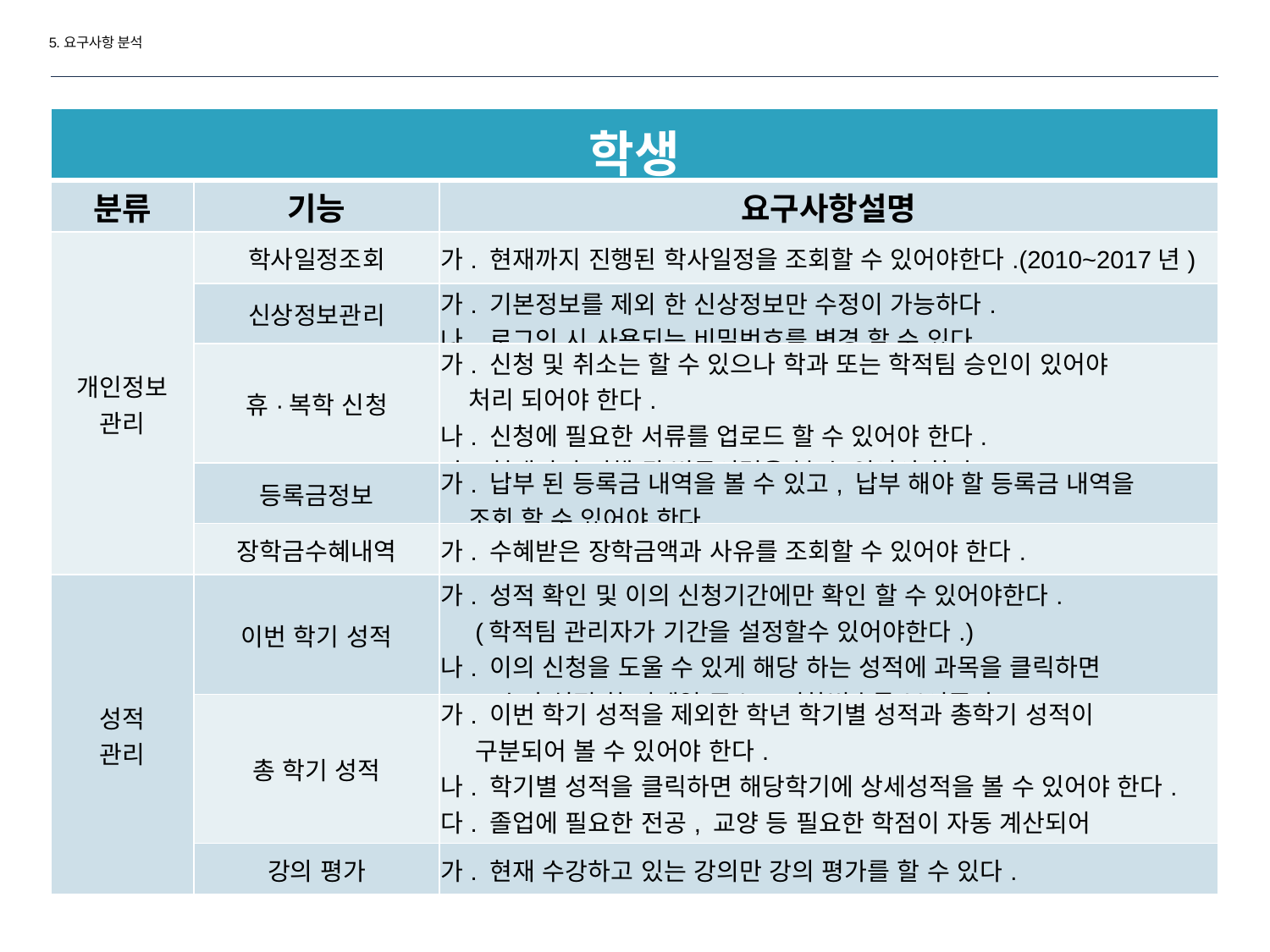

5.요구사항 분석
| 공통 |  |  |
| --- | --- | --- |
| 분류 | 기능 | 요구사항 설명 |
| 회원 관리 | 로그인 | 가. 회원가입이 별도로 없어 최초 비밀번호는 생년월일로 설정하여야 한다. 나. 로그인 시 부여된 코드에 따라 로그인후 보여지는 페이지의 기능이 달라야한다.(학생, 교수, 직원에 필요한 기능) |
|  | 아이디찾기(학번) | 가. 휴대폰, 이메일 인증 등으로 찾을 수 있어야 한다. |
|  | 비밀번호찾기 |  |
| SMS 기능 | SMS 전송 | 가. 목적에 따른 양식이 제공되어야 한다. 나. 목적에 따른 전송 대상이 제공되어야 한다. |
| 학생 |  |  |
| --- | --- | --- |
| 분류 | 기능 | 요구사항설명 |
| 개인정보 관리 | 학사일정조회 | 가. 현재까지 진행된 학사일정을 조회할 수 있어야한다.(2010~2017년) |
|  | 신상정보관리 | 가. 기본정보를 제외 한 신상정보만 수정이 가능하다. 나. 로그인 시 사용되는 비밀번호를 변경 할 수 있다. |
|  | 휴·복학 신청 | 가. 신청 및 취소는 할 수 있으나 학과 또는 학적팀 승인이 있어야 처리 되어야 한다. 나. 신청에 필요한 서류를 업로드 할 수 있어야 한다. 다. 현재까지 진행 된 변동이력을 볼 수 있어야 한다. |
|  | 등록금정보 | 가. 납부 된 등록금 내역을 볼 수 있고, 납부 해야 할 등록금 내역을 조회 할 수 있어야 한다. |
|  | 장학금수혜내역 | 가. 수혜받은 장학금액과 사유를 조회할 수 있어야 한다. |
| 성적 관리 | 이번 학기 성적 | 가. 성적 확인 및 이의 신청기간에만 확인 할 수 있어야한다. (학적팀 관리자가 기간을 설정할수 있어야한다.) 나. 이의 신청을 도울 수 있게 해당 하는 성적에 과목을 클릭하면 교수가 설정 한 이메일 주소, 전화번호를 보여준다. |
|  | 총 학기 성적 | 가. 이번 학기 성적을 제외한 학년 학기별 성적과 총학기 성적이 구분되어 볼 수 있어야 한다. 나. 학기별 성적을 클릭하면 해당학기에 상세성적을 볼 수 있어야 한다. 다. 졸업에 필요한 전공, 교양 등 필요한 학점이 자동 계산되어 볼 수 있어야 한다. |
|  | 강의 평가 | 가. 현재 수강하고 있는 강의만 강의 평가를 할 수 있다. |